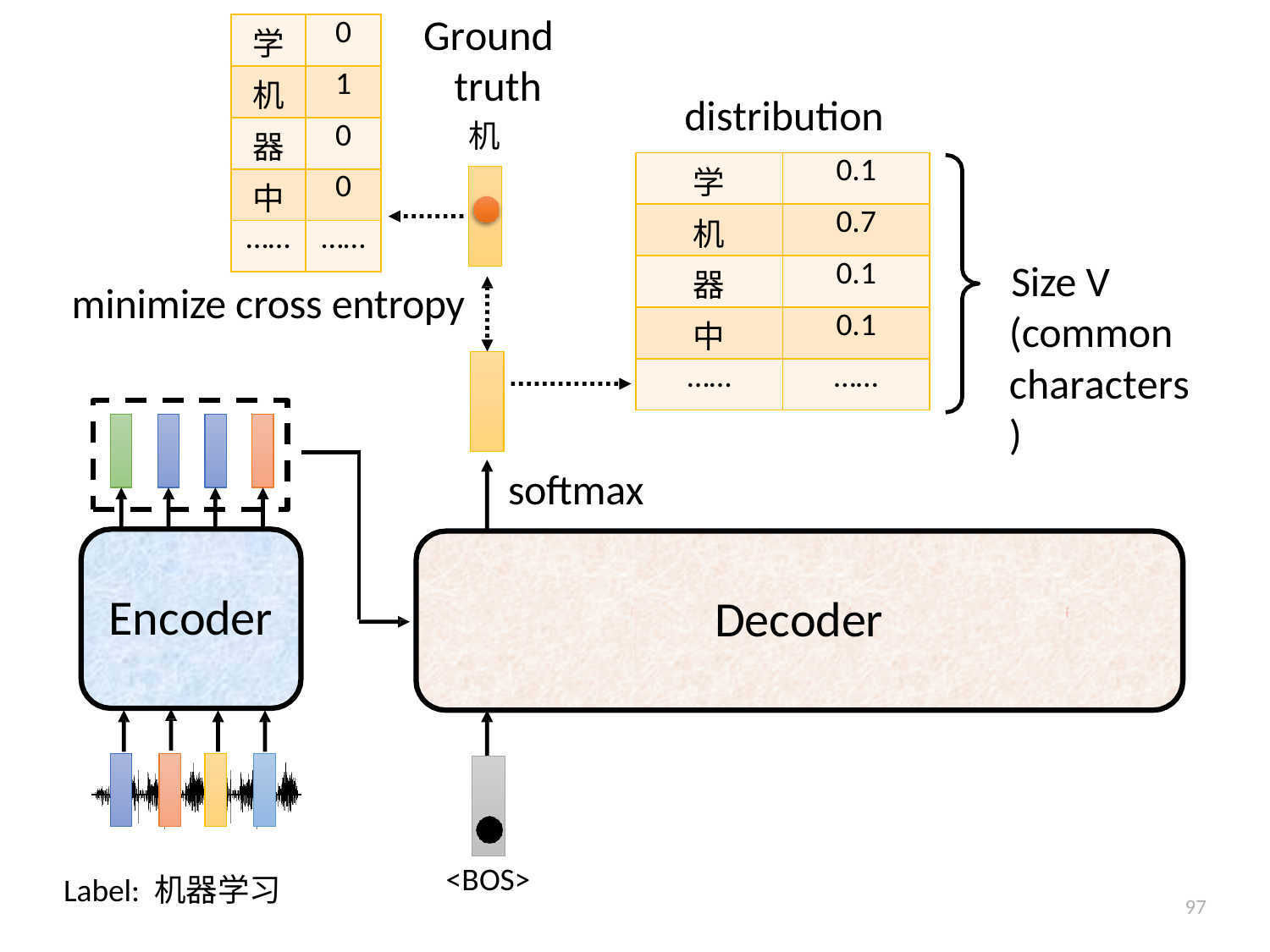

Ground  truth
机
| 学 | 0 |
| --- | --- |
| 机 | 1 |
| 器 | 0 |
| 中 | 0 |
| …… | …… |
distribution
| 学 | 0.1 |
| --- | --- |
| 机 | 0.7 |
| 器 | 0.1 |
| 中 | 0.1 |
| …… | …… |

Size V  (common  characters)
minimize cross entropy

softmax

Encoder
Decoder

<BOS>
Label: 机器学习
97